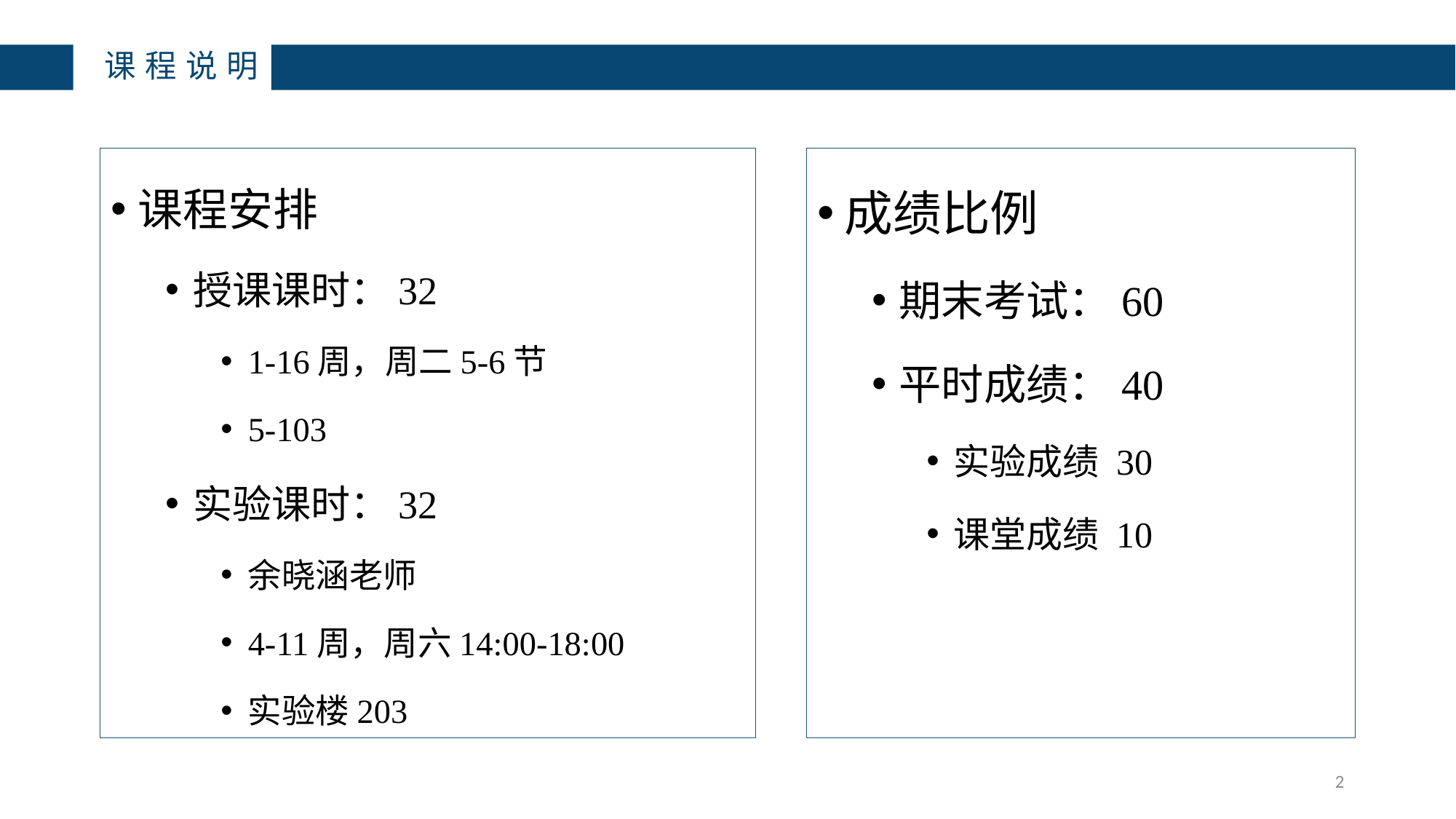

# 课程说明

课程安排
授课课时：32
1-16周，周二5-6节
5-103
实验课时：32
余晓涵老师
4-11周，周六14:00-18:00
实验楼203

成绩比例
期末考试：60
平时成绩：40
实验成绩 30
课堂成绩 10

2